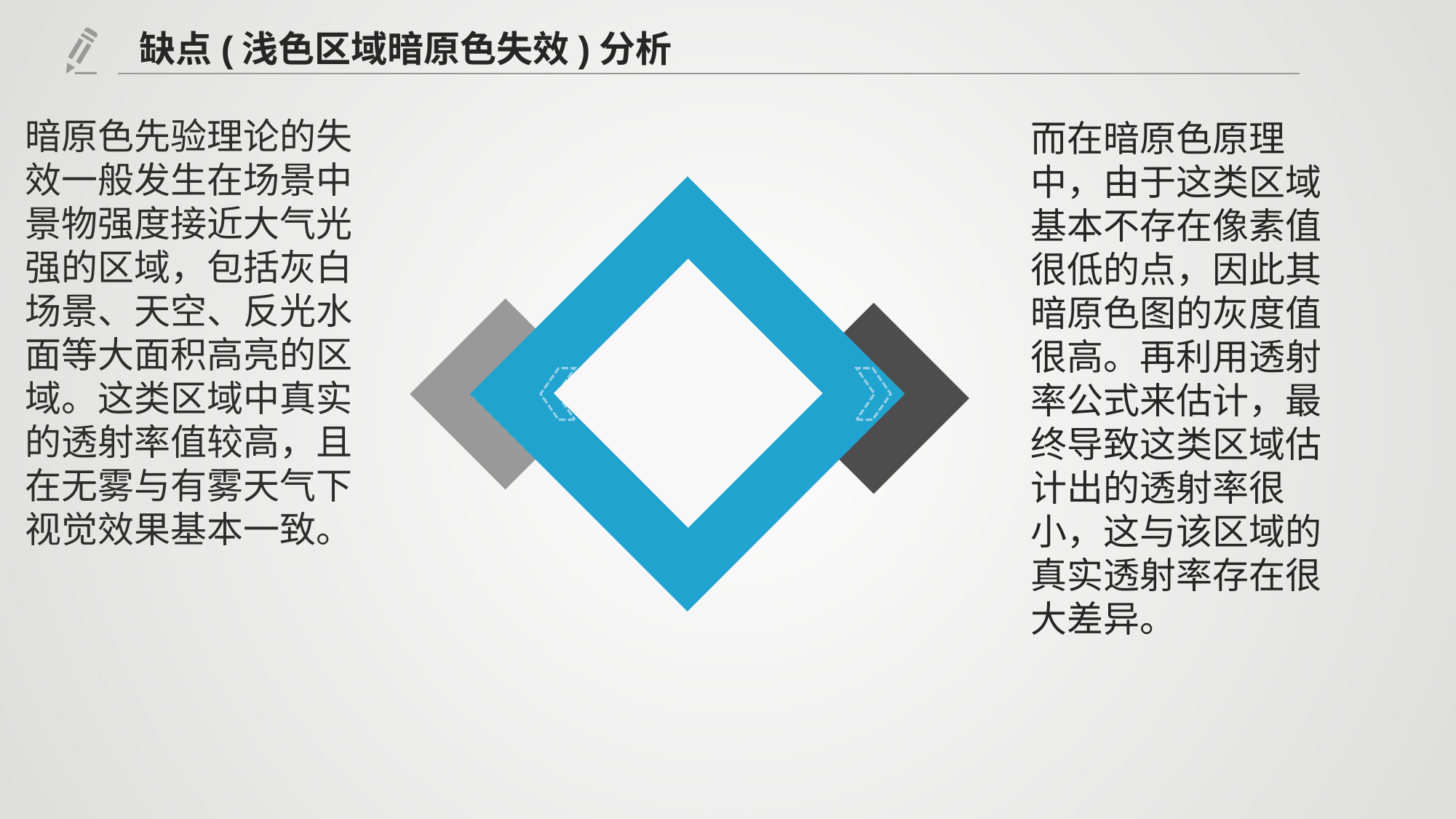

缺点(浅色区域暗原色失效)分析

暗原色先验理论的失效一般发生在场景中景物强度接近大气光强的区域，包括灰白场景、天空、反光水面等大面积高亮的区域。这类区域中真实的透射率值较高，且在无雾与有雾天气下视觉效果基本一致。
而在暗原色原理中，由于这类区域基本不存在像素值很低的点，因此其暗原色图的灰度值很高。再利用透射率公式来估计，最终导致这类区域估计出的透射率很小，这与该区域的真实透射率存在很大差异。